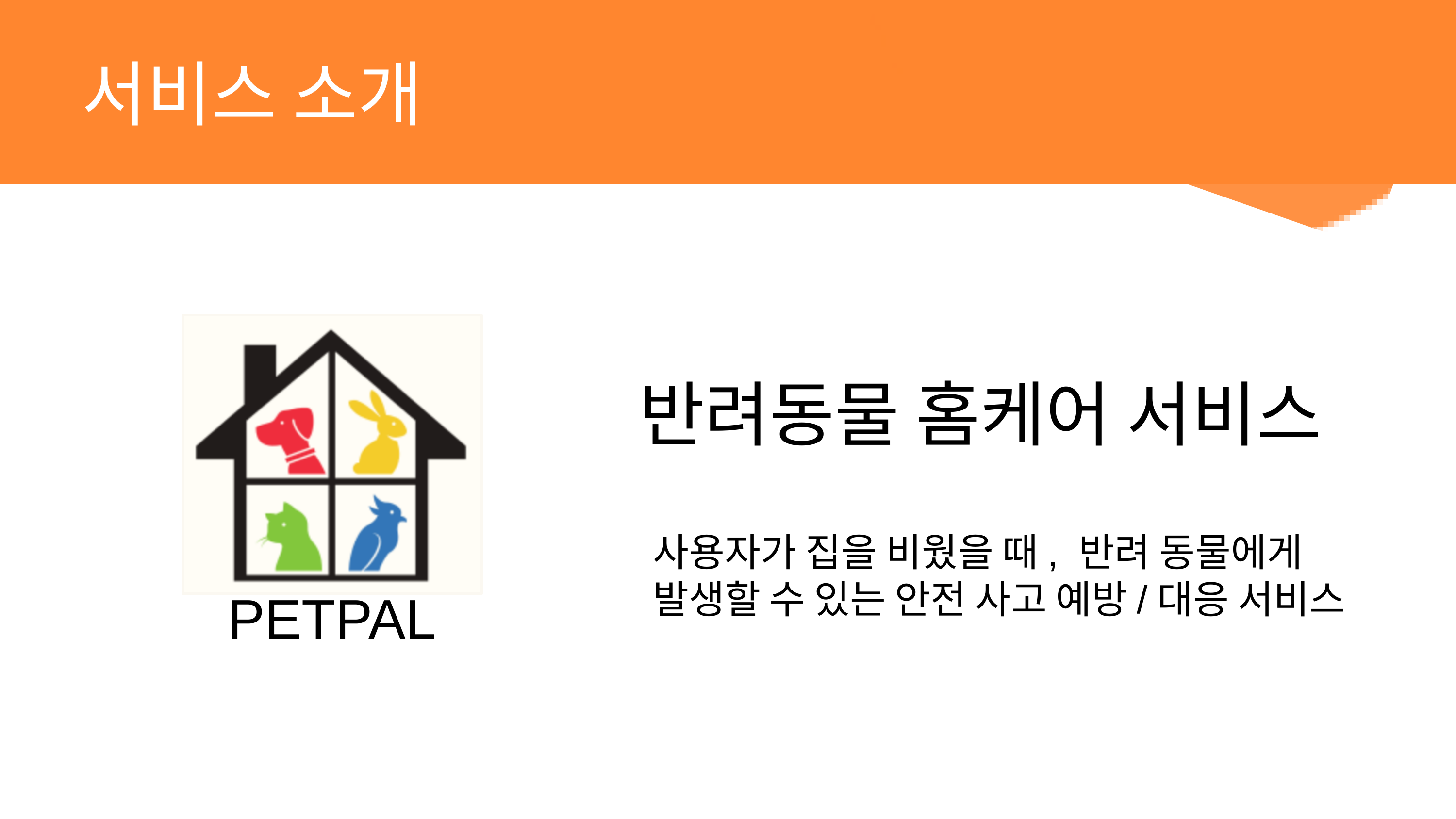

서비스 소개

반려동물 홈케어 서비스
사용자가 집을 비웠을 때, 반려 동물에게 발생할 수 있는 안전 사고 예방/대응 서비스
PETPAL